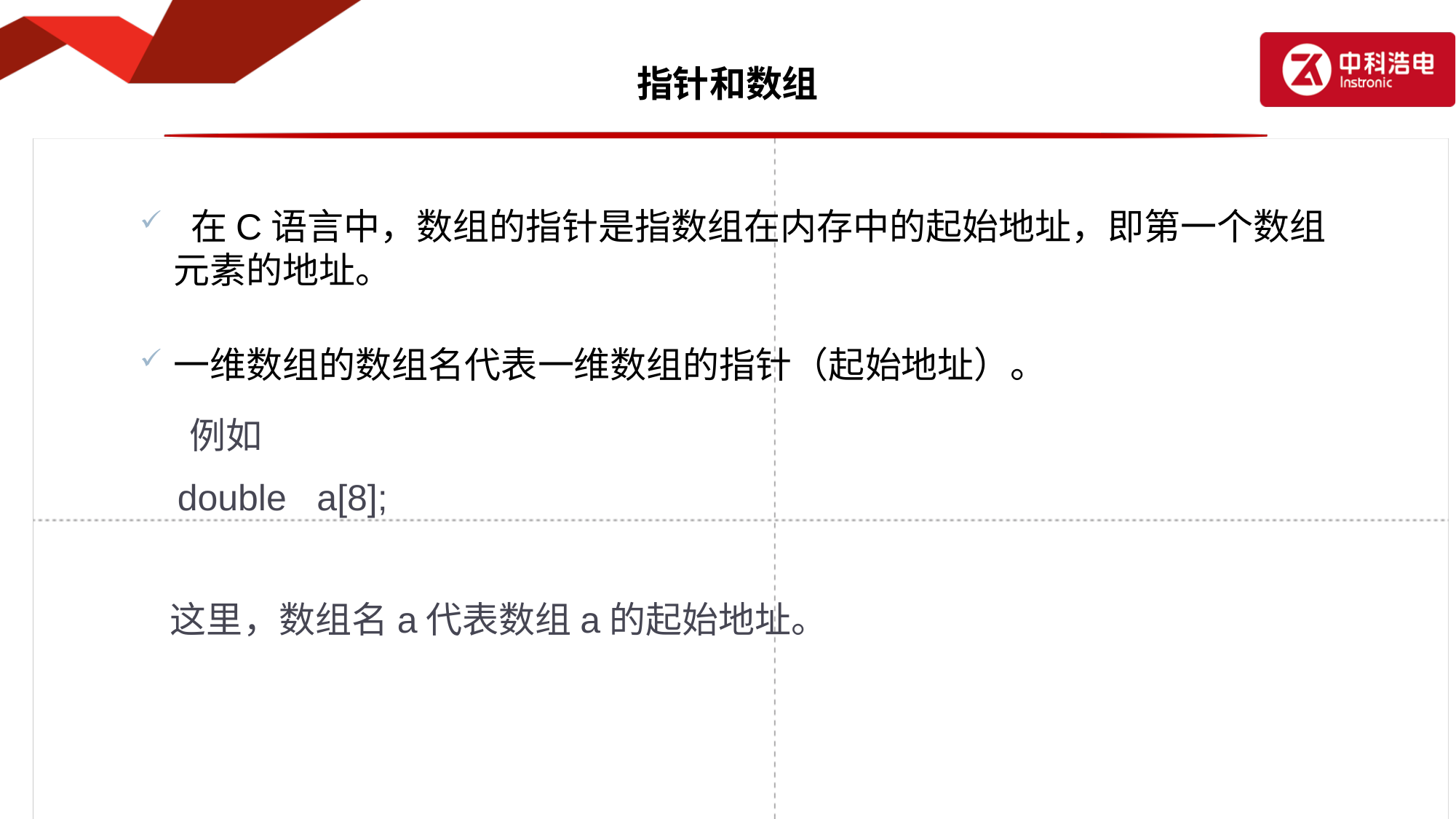

# 指针和数组

 在C语言中，数组的指针是指数组在内存中的起始地址，即第一个数组元素的地址。

一维数组的数组名代表一维数组的指针（起始地址）。
   	   例如
        double   a[8];

        这里，数组名a代表数组a的起始地址。